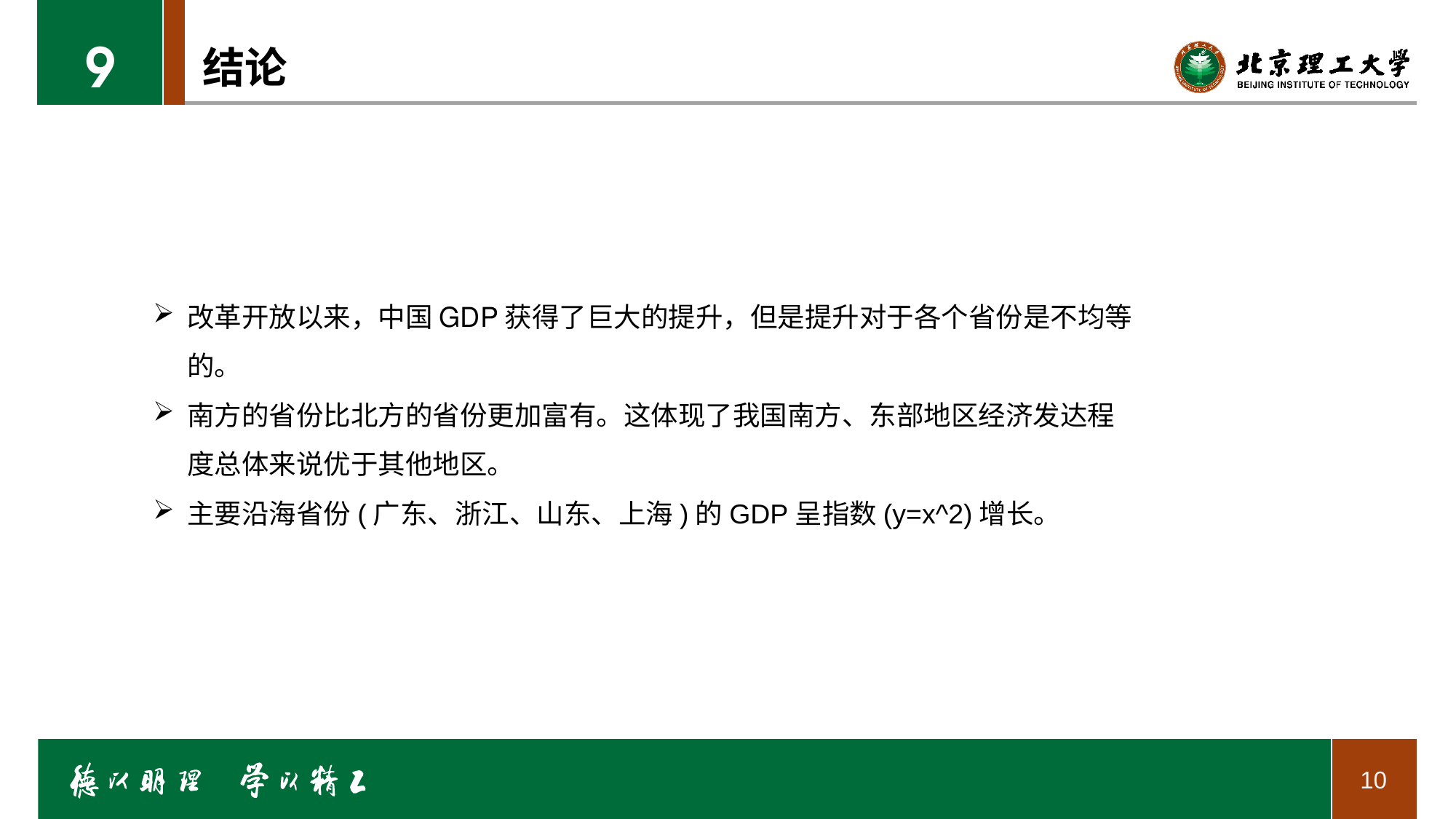

9
# 结论
改革开放以来，中国GDP获得了巨大的提升，但是提升对于各个省份是不均等的。
南方的省份比北方的省份更加富有。这体现了我国南方、东部地区经济发达程度总体来说优于其他地区。
主要沿海省份(广东、浙江、山东、上海)的GDP呈指数(y=x^2)增长。